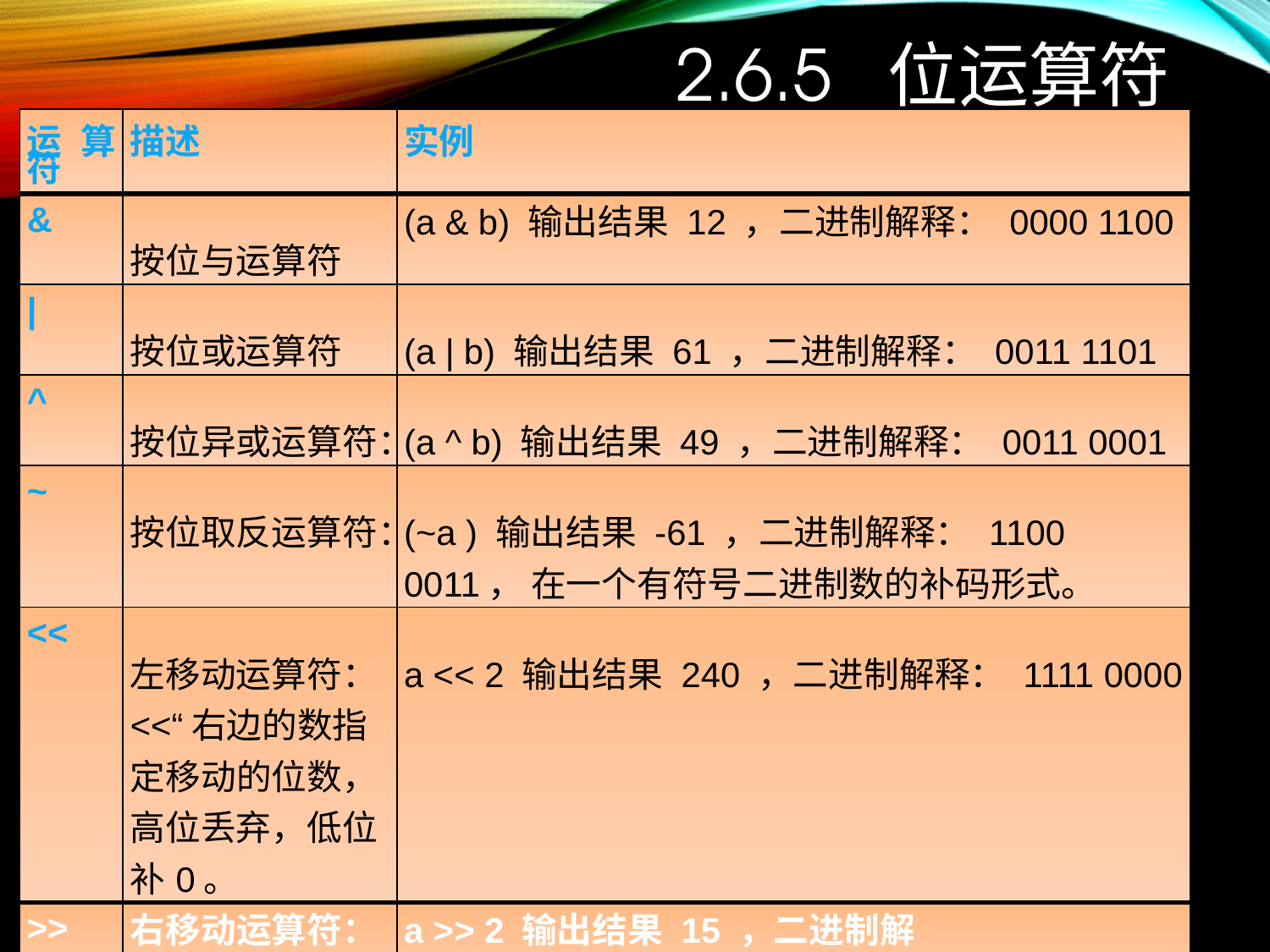

# 2.6.5  位运算符
| 运算符 | 描述 | 实例 |
| --- | --- | --- |
| & | 按位与运算符 | (a & b) 输出结果 12 ，二进制解释： 0000 1100 |
| | | 按位或运算符 | (a | b) 输出结果 61 ，二进制解释： 0011 1101 |
| ^ | 按位异或运算符： | (a ^ b) 输出结果 49 ，二进制解释： 0011 0001 |
| ~ | 按位取反运算符： | (~a ) 输出结果 -61 ，二进制解释： 1100 0011， 在一个有符号二进制数的补码形式。 |
| << | 左移动运算符：<<“右边的数指定移动的位数，高位丢弃，低位补0。 | a << 2 输出结果 240 ，二进制解释： 1111 0000 |
| >> | 右移动运算符： | a >> 2 输出结果 15 ，二进制解 释： 0000 1111 |
按位运算符是把数字看作二进制来进行计算的。Python中的按位运算法则如下。以下变量a为60，变量b为13：